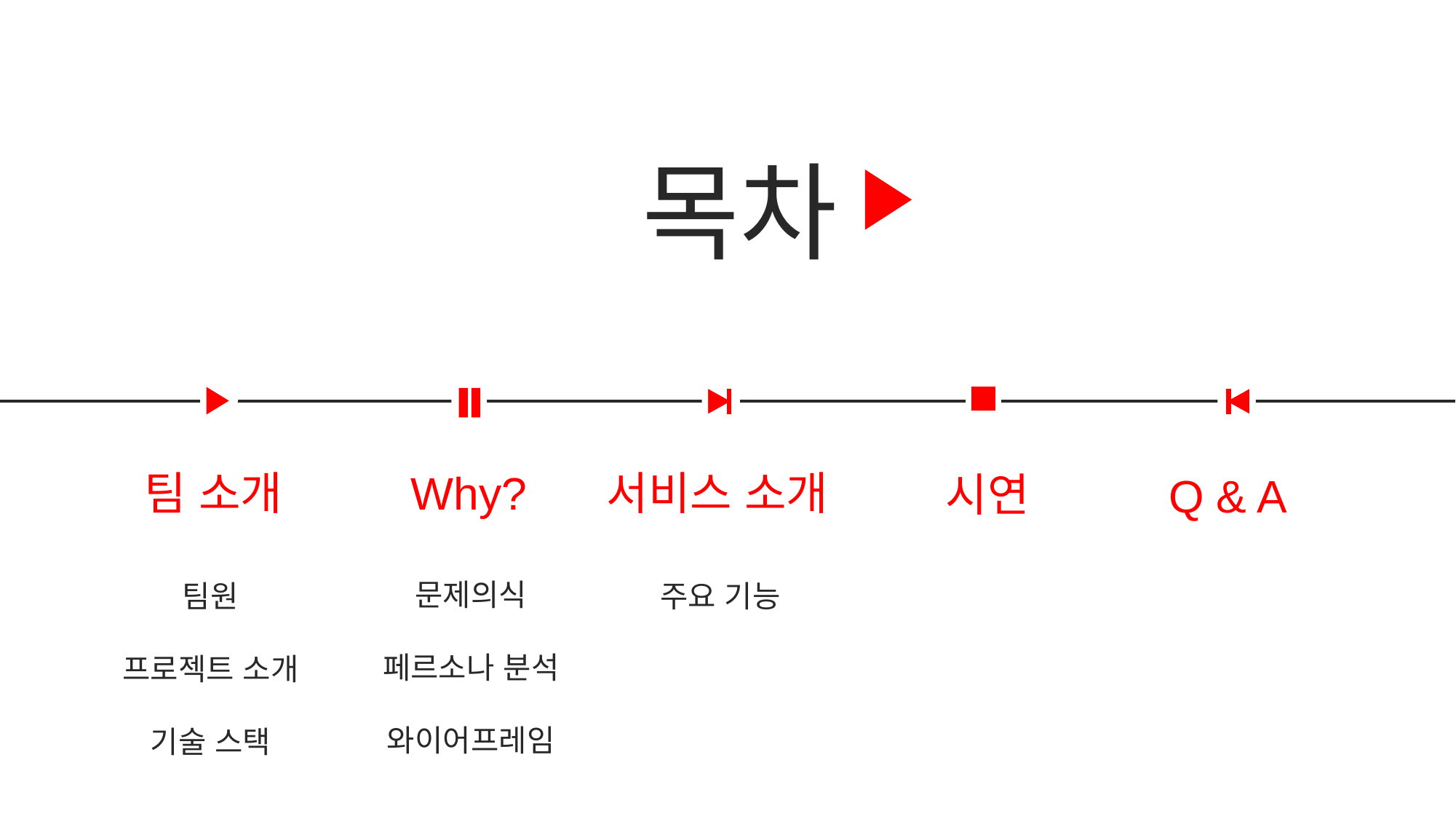

목차

서비스 소개
팀 소개
Why?
시연
Q & A
문제의식

페르소나 분석

와이어프레임
팀원

프로젝트 소개

기술 스택
주요 기능